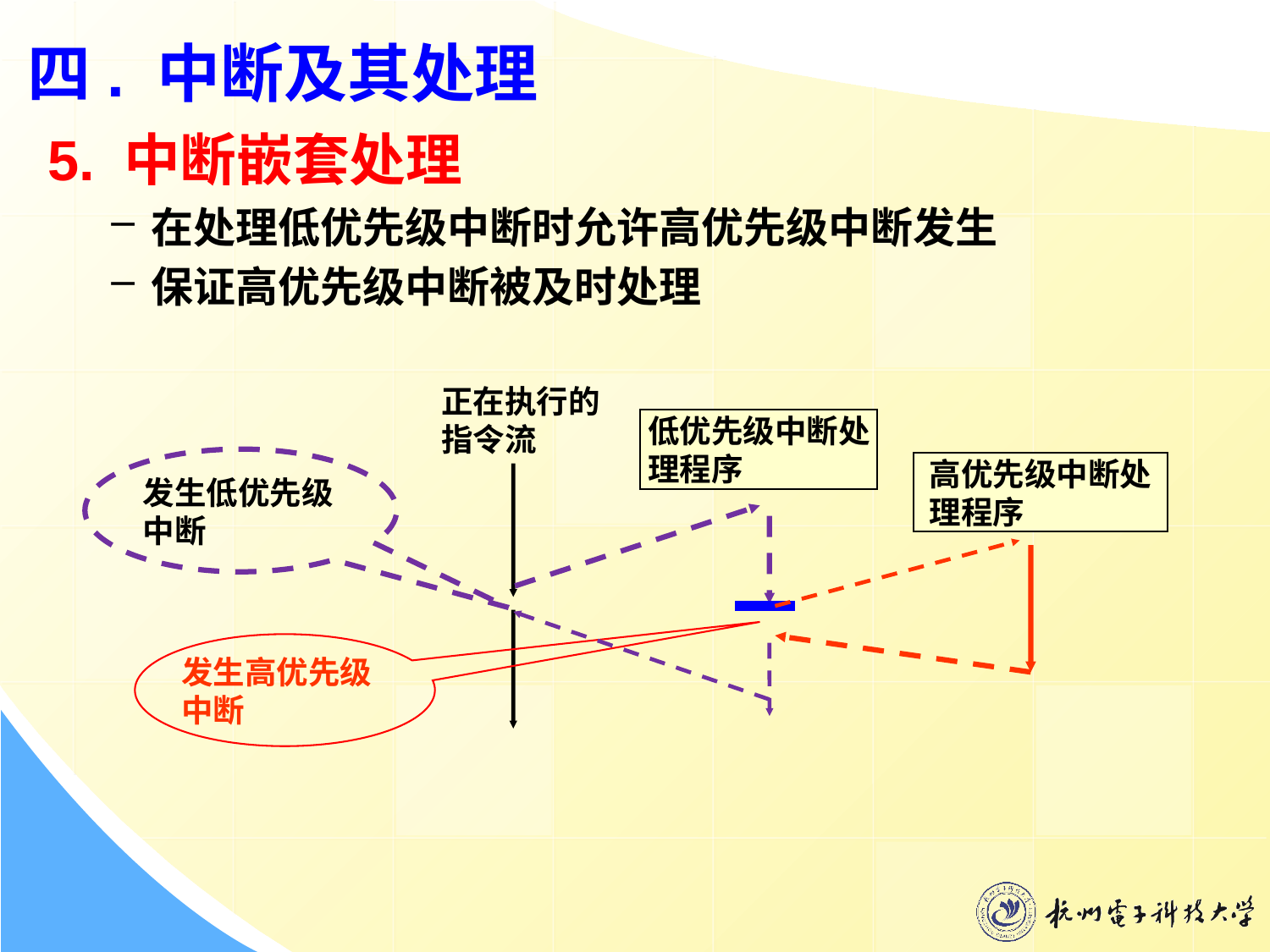

四. 中断及其处理
5. 中断嵌套处理
在处理低优先级中断时允许高优先级中断发生
保证高优先级中断被及时处理
正在执行的指令流
低优先级中断处理程序
高优先级中断处理程序
发生低优先级中断

发生高优先级中断